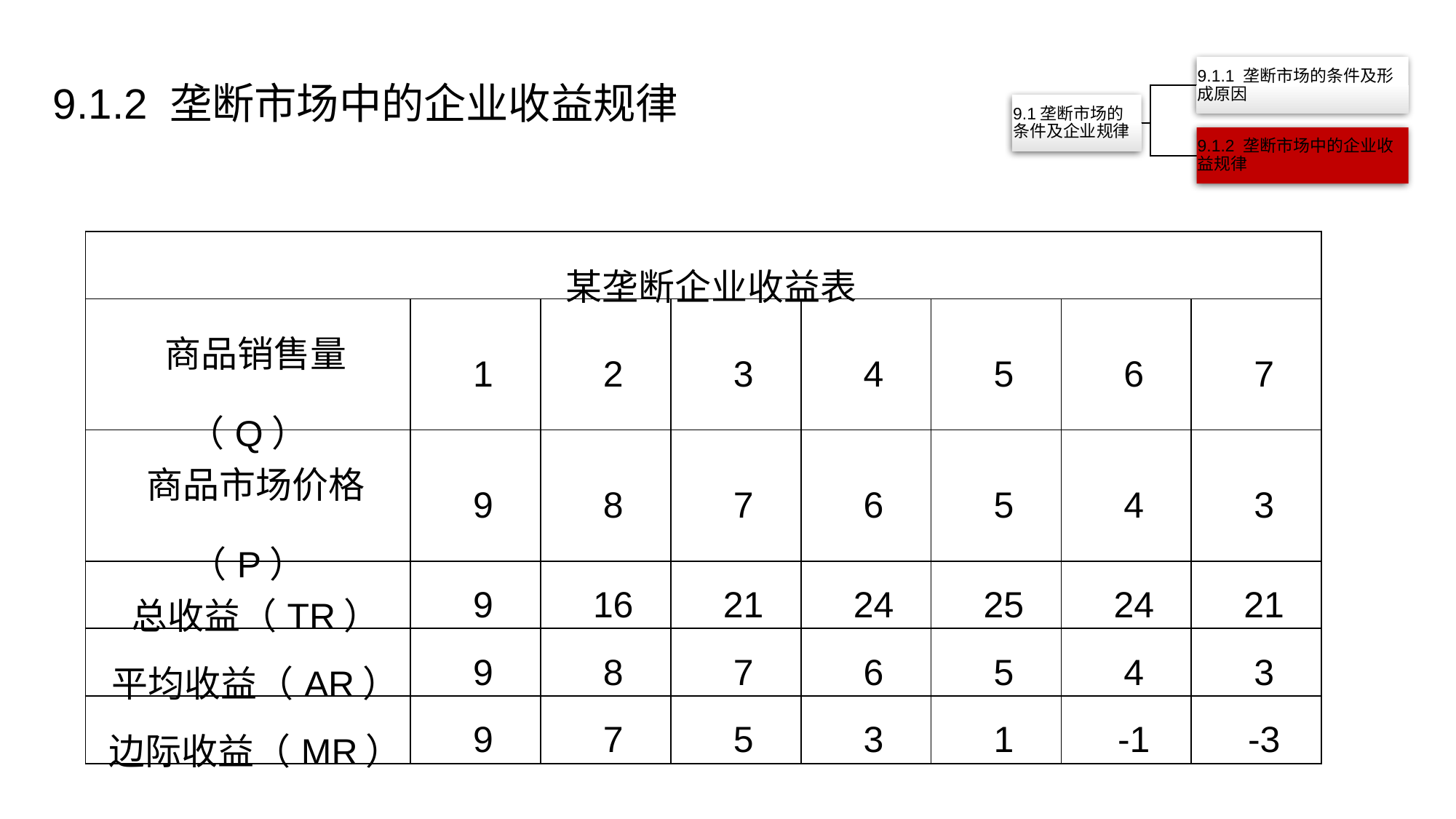

9.1垄断市场的条件及企业规律
9.1.1 垄断市场的条件及形成原因
9.1.2 垄断市场中的企业收益规律
9.1.2 垄断市场中的企业收益规律
| 某垄断企业收益表 |  |  |  |  |  |  |  |
| --- | --- | --- | --- | --- | --- | --- | --- |
| 商品销售量（Q） | 1 | 2 | 3 | 4 | 5 | 6 | 7 |
| 商品市场价格（P） | 9 | 8 | 7 | 6 | 5 | 4 | 3 |
| 总收益（TR） | 9 | 16 | 21 | 24 | 25 | 24 | 21 |
| 平均收益（AR） | 9 | 8 | 7 | 6 | 5 | 4 | 3 |
| 边际收益（MR） | 9 | 7 | 5 | 3 | 1 | -1 | -3 |